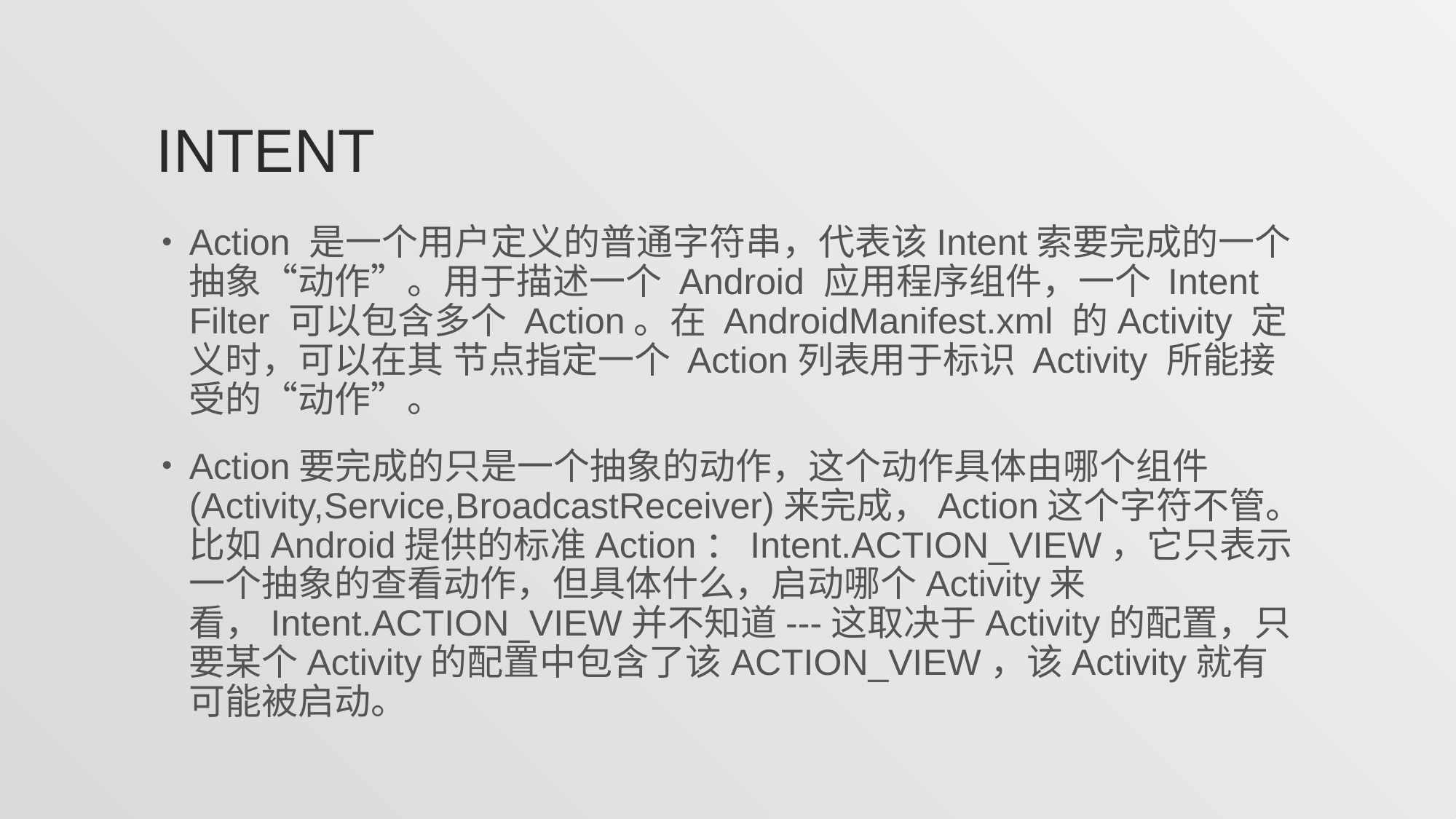

# Intent
Action 是一个用户定义的普通字符串，代表该Intent索要完成的一个抽象“动作”。用于描述一个 Android 应用程序组件，一个 Intent Filter 可以包含多个 Action。在 AndroidManifest.xml 的Activity 定义时，可以在其 节点指定一个 Action列表用于标识 Activity 所能接受的“动作”。
Action要完成的只是一个抽象的动作，这个动作具体由哪个组件(Activity,Service,BroadcastReceiver)来完成，Action这个字符不管。比如Android提供的标准Action：Intent.ACTION_VIEW，它只表示一个抽象的查看动作，但具体什么，启动哪个Activity来看，Intent.ACTION_VIEW并不知道---这取决于Activity的配置，只要某个Activity的配置中包含了该ACTION_VIEW，该Activity就有可能被启动。